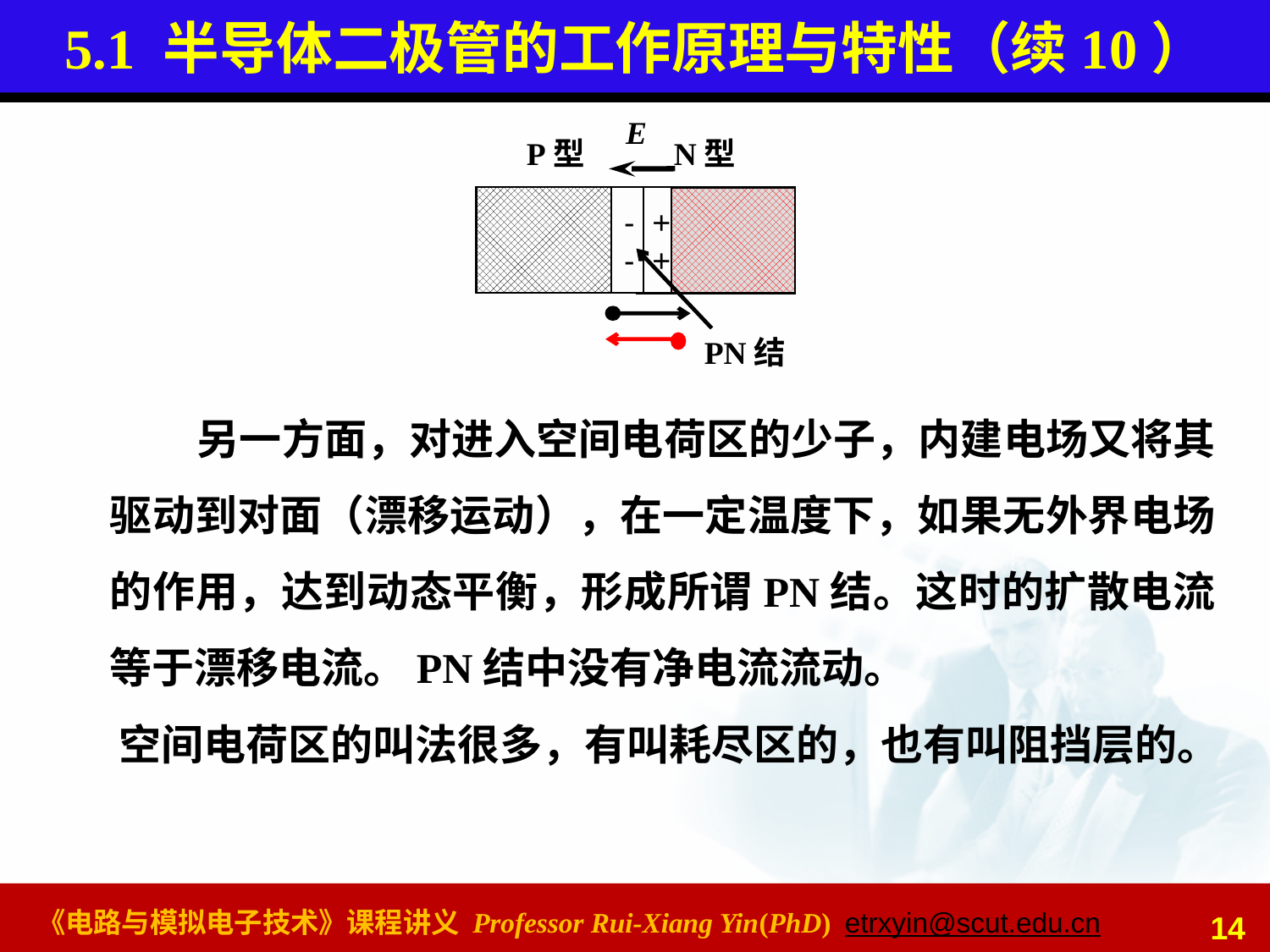

# 5.1 半导体二极管的工作原理与特性（续10）
E
N型

P型

-
-
+
+

PN结

        另一方面，对进入空间电荷区的少子，内建电场又将其驱动到对面（漂移运动），在一定温度下，如果无外界电场的作用，达到动态平衡，形成所谓PN结。这时的扩散电流等于漂移电流。PN结中没有净电流流动。
空间电荷区的叫法很多，有叫耗尽区的，也有叫阻挡层的。
14